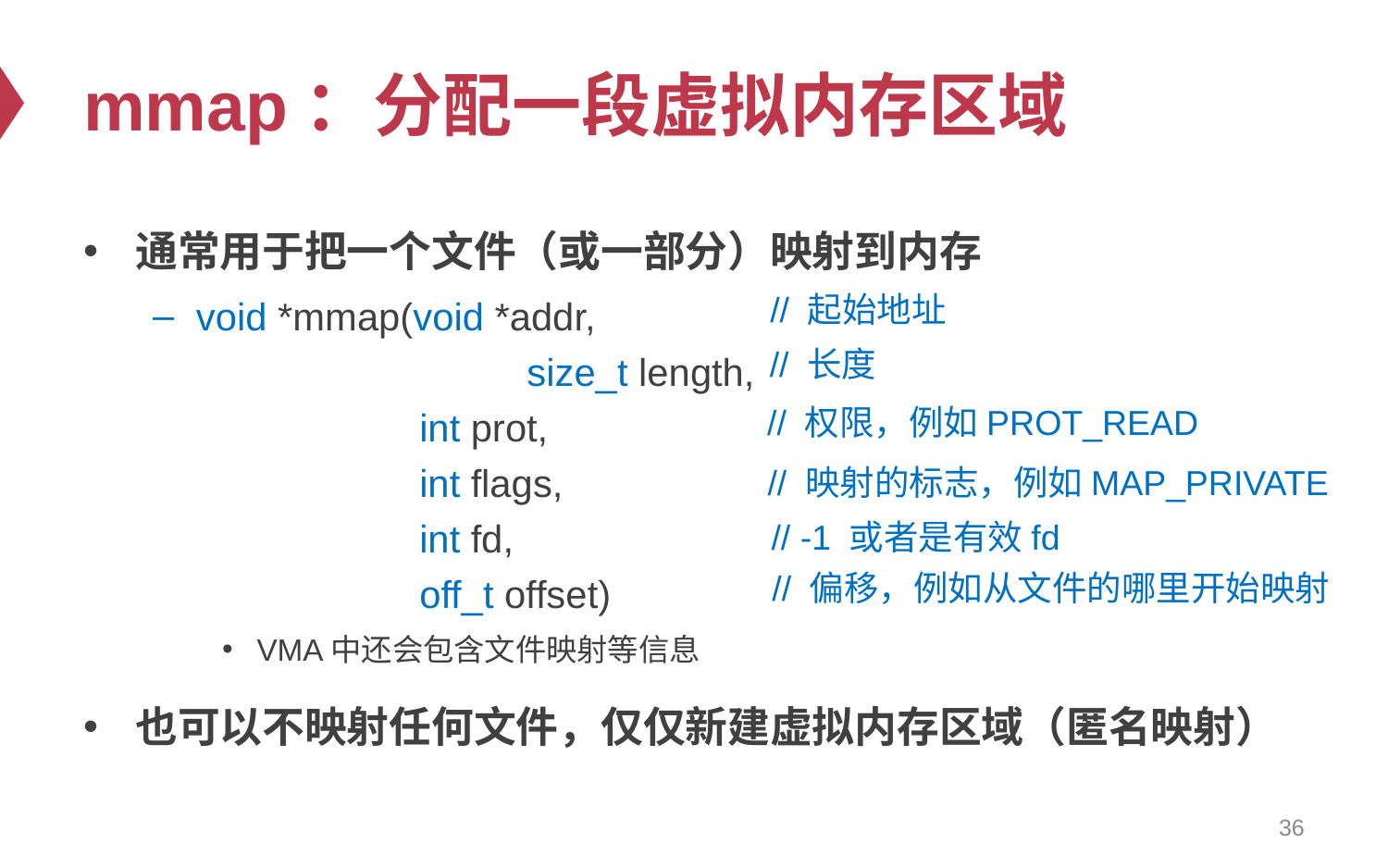

# mmap：分配一段虚拟内存区域
通常用于把一个文件（或一部分）映射到内存
void *mmap(void *addr,
		     size_t length,
                     int prot,
                     int flags,
                     int fd,
                     off_t offset)
VMA中还会包含文件映射等信息
也可以不映射任何文件，仅仅新建虚拟内存区域（匿名映射）
// 起始地址
// 长度
// 权限，例如PROT_READ
// 映射的标志，例如MAP_PRIVATE
// -1 或者是有效fd
// 偏移，例如从文件的哪里开始映射
36